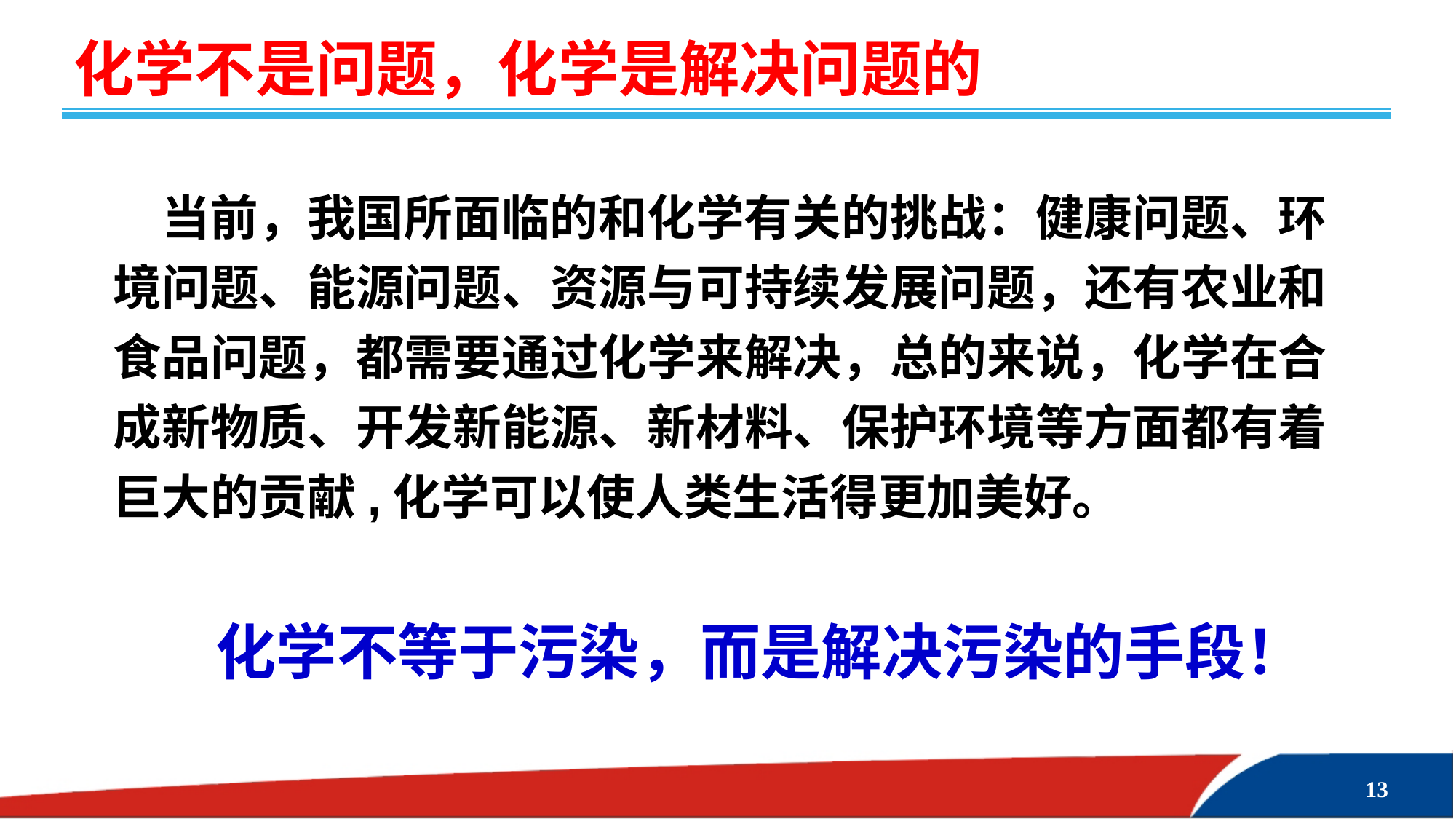

# 化学不是问题，化学是解决问题的
       当前，我国所面临的和化学有关的挑战：健康问题、环境问题、能源问题、资源与可持续发展问题，还有农业和食品问题，都需要通过化学来解决，总的来说，化学在合成新物质、开发新能源、新材料、保护环境等方面都有着巨大的贡献,化学可以使人类生活得更加美好。

化学不等于污染，而是解决污染的手段！